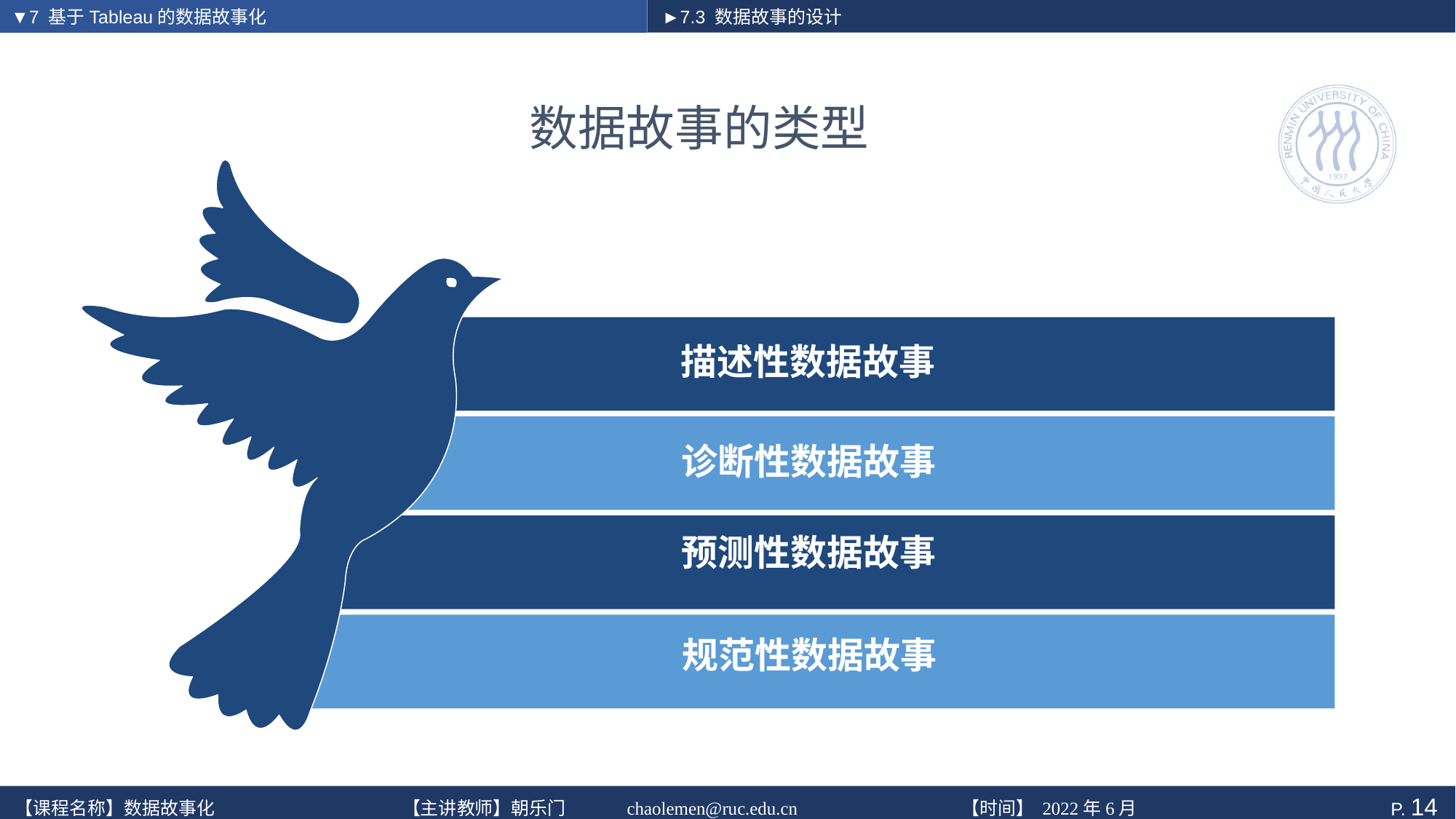

▼7 基于Tableau的数据故事化
►7.3 数据故事的设计
# 数据故事的类型

描述性数据故事

诊断性数据故事

预测性数据故事

规范性数据故事